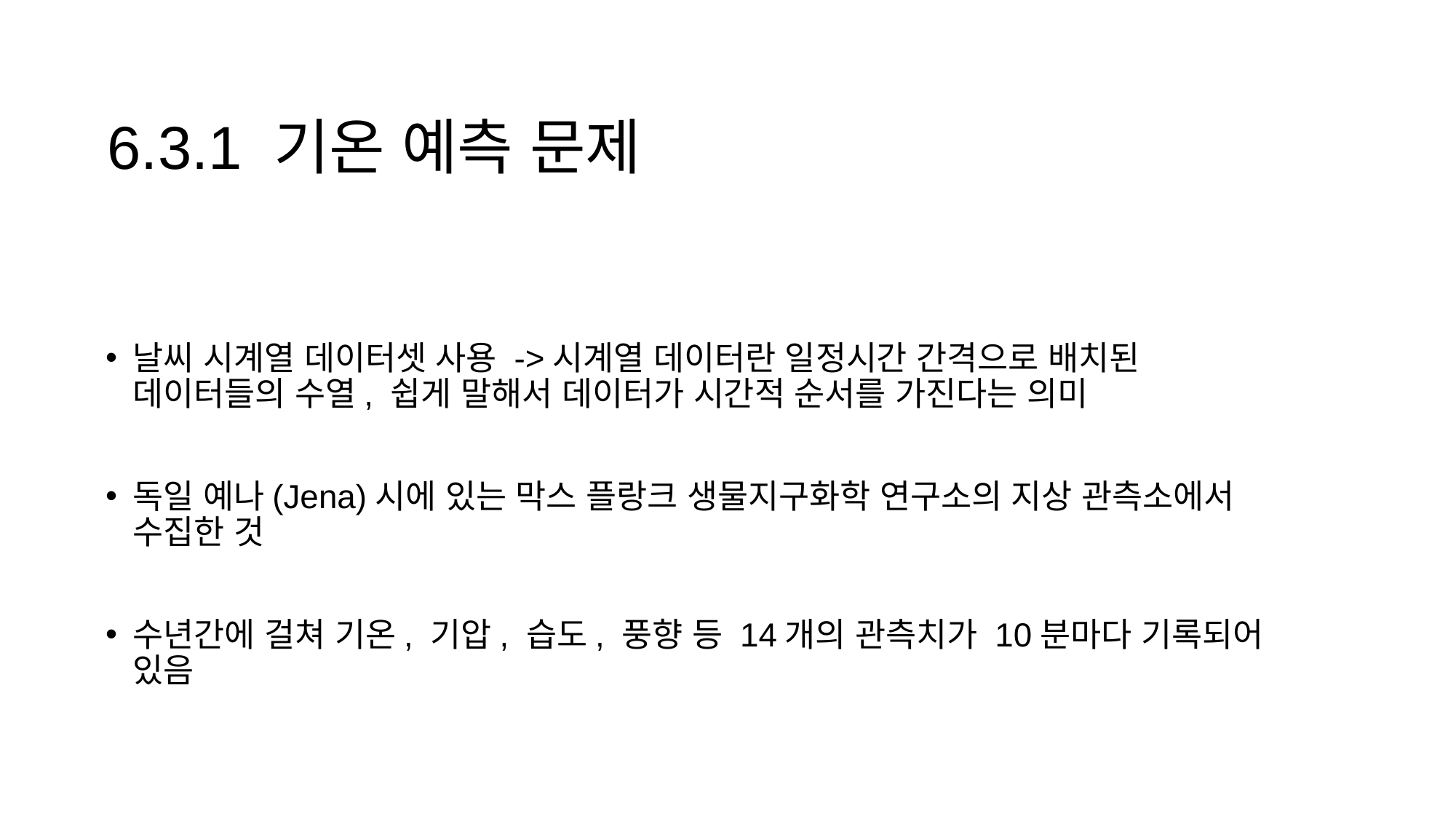

# 6.3.1 기온 예측 문제
날씨 시계열 데이터셋 사용 ->시계열 데이터란 일정시간 간격으로 배치된 데이터들의 수열, 쉽게 말해서 데이터가 시간적 순서를 가진다는 의미

독일 예나(Jena)시에 있는 막스 플랑크 생물지구화학 연구소의 지상 관측소에서 수집한 것

수년간에 걸쳐 기온, 기압, 습도, 풍향 등 14개의 관측치가 10분마다 기록되어 있음